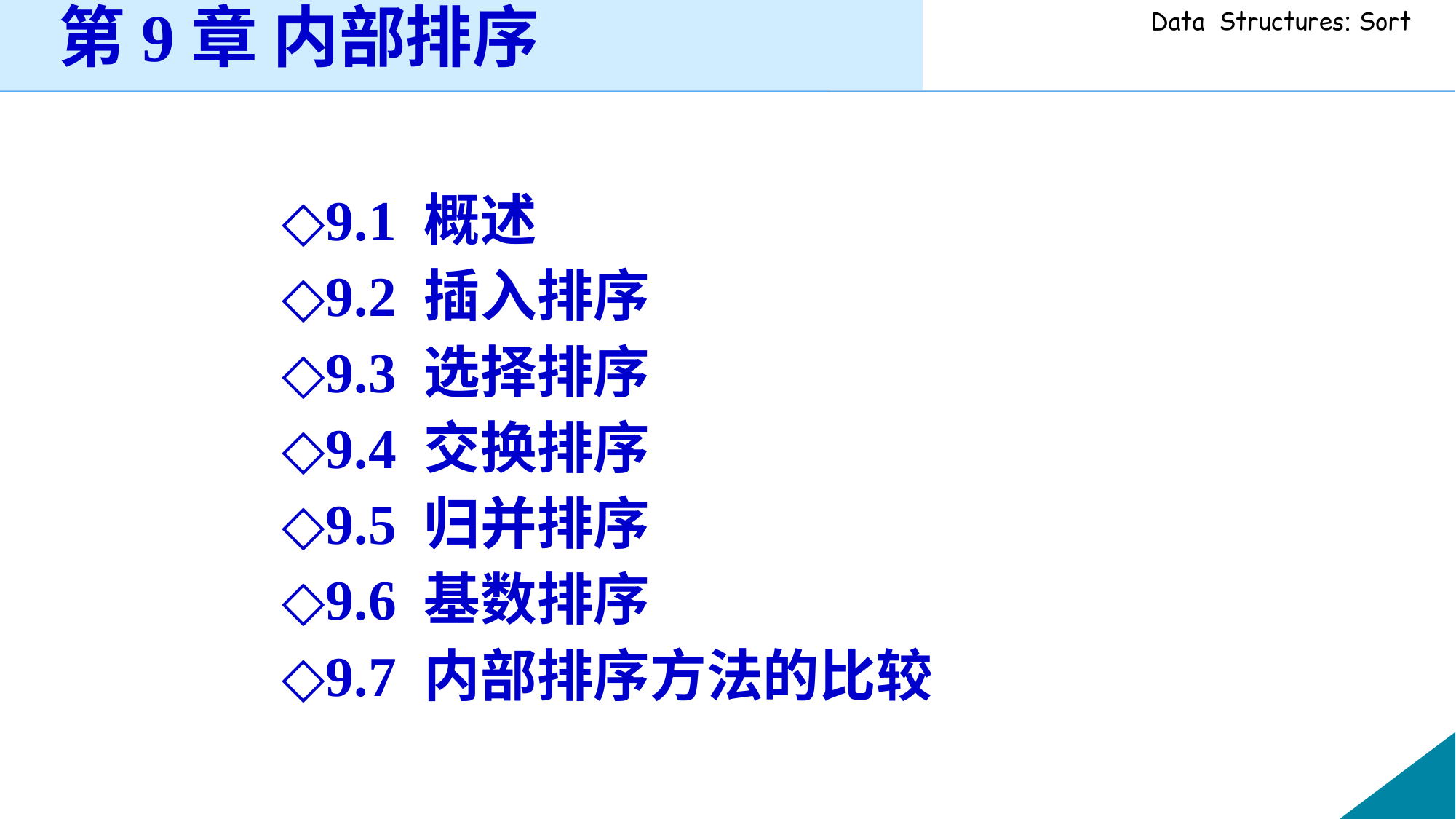

第9章 内部排序

      ◇9.1 概述
      ◇9.2 插入排序
      ◇9.3 选择排序
      ◇9.4 交换排序
      ◇9.5 归并排序
      ◇9.6 基数排序
      ◇9.7 内部排序方法的比较